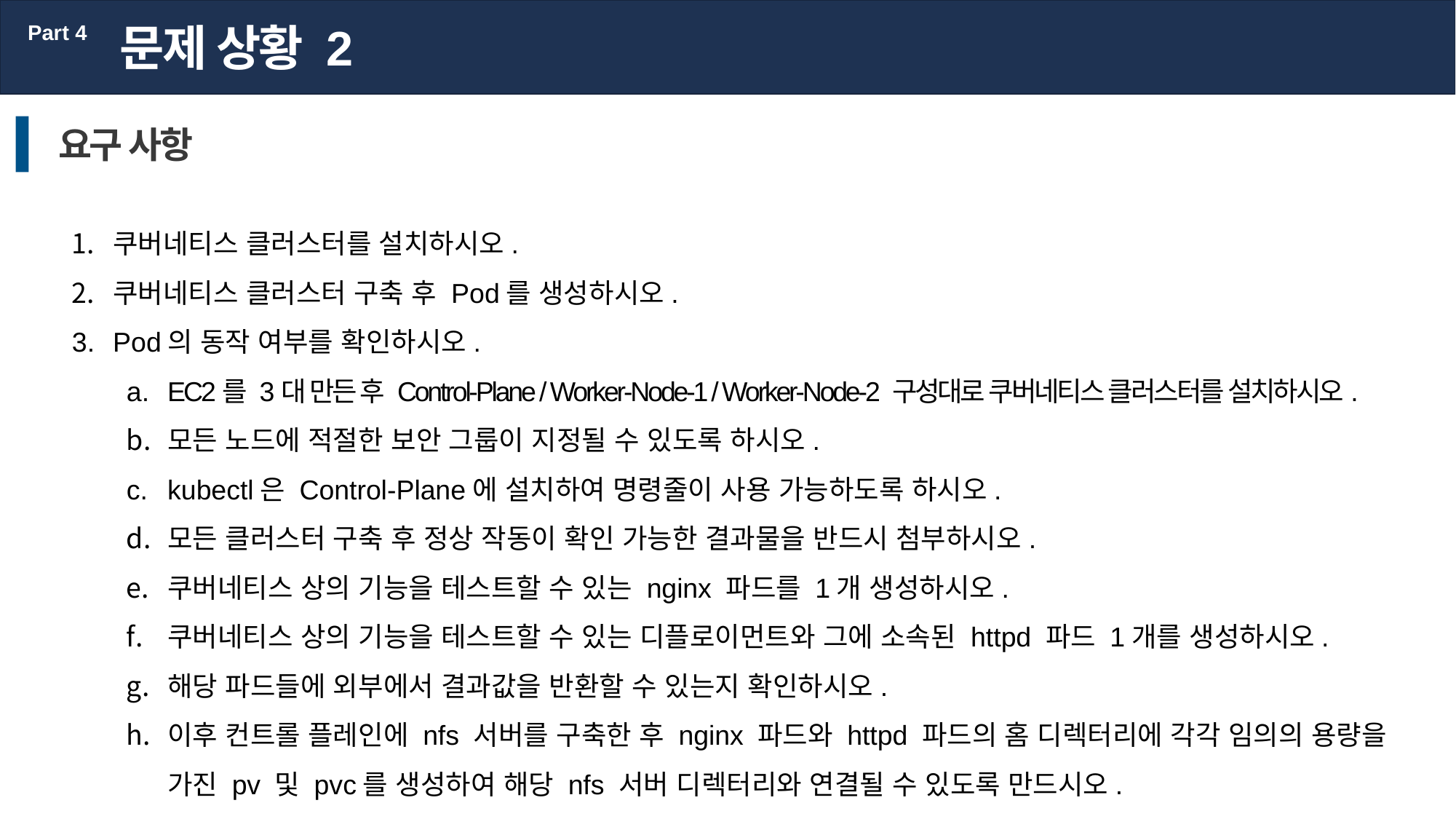

문제 상황 2
Part 4

요구 사항
쿠버네티스 클러스터를 설치하시오.
쿠버네티스 클러스터 구축 후 Pod를 생성하시오.
Pod의 동작 여부를 확인하시오.
EC2를 3대 만든 후 Control-Plane / Worker-Node-1 / Worker-Node-2 구성대로 쿠버네티스 클러스터를 설치하시오.
모든 노드에 적절한 보안 그룹이 지정될 수 있도록 하시오.
kubectl은 Control-Plane에 설치하여 명령줄이 사용 가능하도록 하시오.
모든 클러스터 구축 후 정상 작동이 확인 가능한 결과물을 반드시 첨부하시오.
쿠버네티스 상의 기능을 테스트할 수 있는 nginx 파드를 1개 생성하시오.
쿠버네티스 상의 기능을 테스트할 수 있는 디플로이먼트와 그에 소속된 httpd 파드 1개를 생성하시오.
해당 파드들에 외부에서 결과값을 반환할 수 있는지 확인하시오.
이후 컨트롤 플레인에 nfs 서버를 구축한 후 nginx 파드와 httpd 파드의 홈 디렉터리에 각각 임의의 용량을 가진 pv 및 pvc를 생성하여 해당 nfs 서버 디렉터리와 연결될 수 있도록 만드시오.